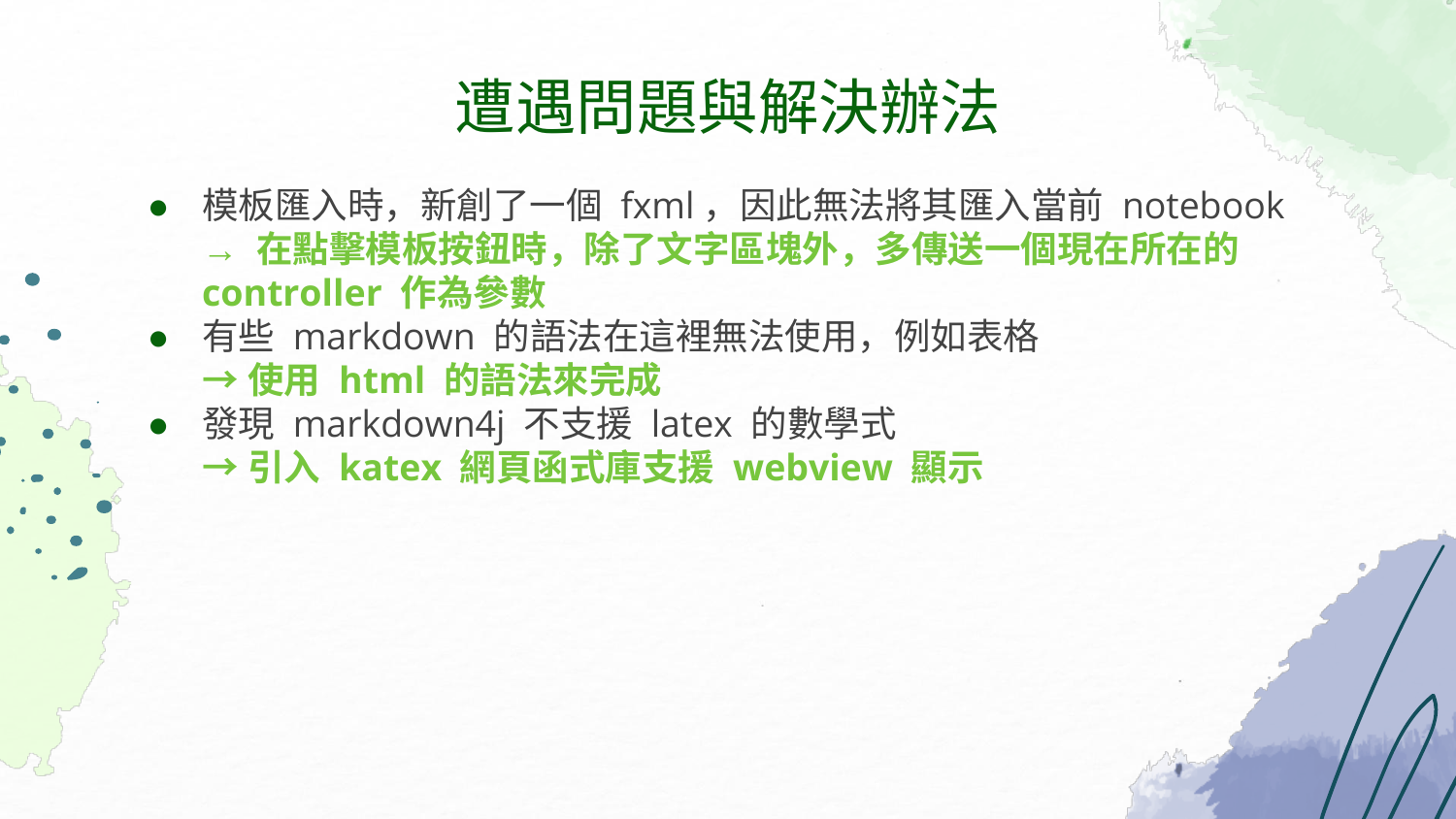

# 遭遇問題與解決辦法
模板匯入時，新創了一個 fxml，因此無法將其匯入當前 notebook
→ 在點擊模板按鈕時，除了文字區塊外，多傳送一個現在所在的controller 作為參數
有些 markdown 的語法在這裡無法使用，例如表格
→ 使用 html 的語法來完成
發現 markdown4j 不支援 latex 的數學式
→ 引入 katex 網頁函式庫支援 webview 顯示